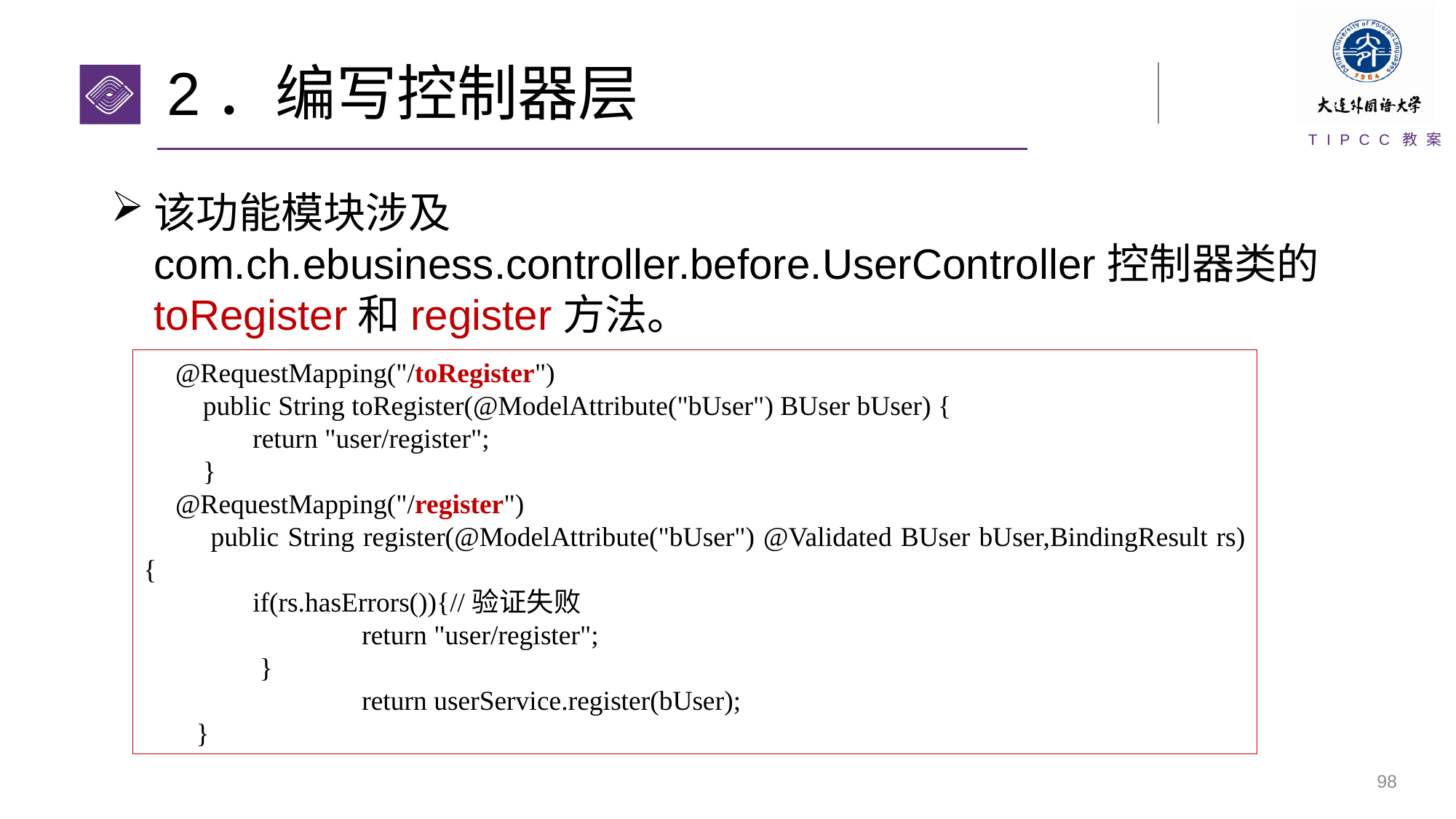

# 2．编写控制器层
该功能模块涉及com.ch.ebusiness.controller.before.UserController控制器类的toRegister和register方法。
@RequestMapping("/toRegister")
    public String toRegister(@ModelAttribute("bUser") BUser bUser) {
	return "user/register";
    }
@RequestMapping("/register")
    public String register(@ModelAttribute("bUser") @Validated BUser bUser,BindingResult rs) {
	if(rs.hasErrors()){//验证失败
 		return "user/register";
	 }
		return userService.register(bUser);
   }
98